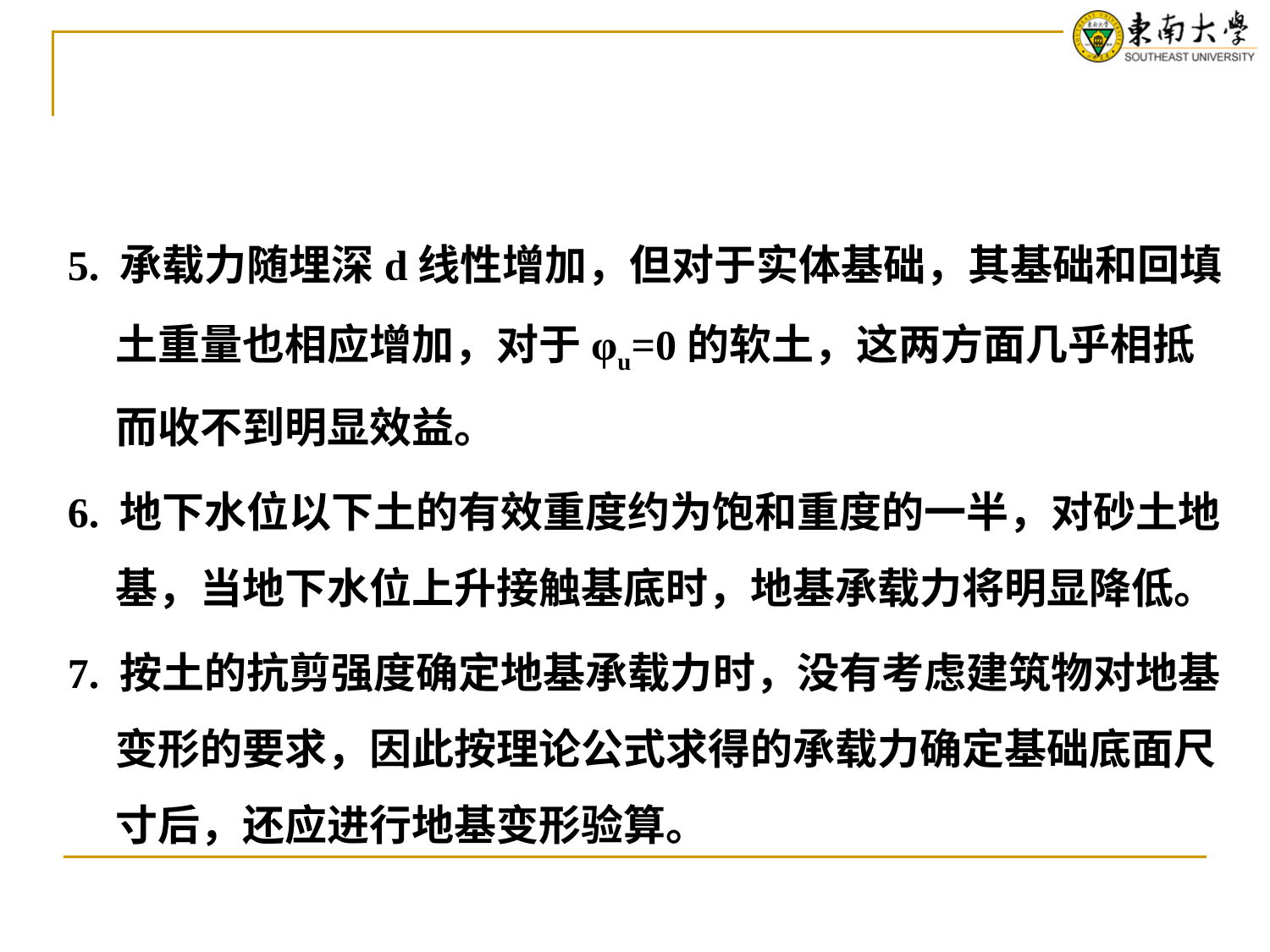

5. 承载力随埋深d线性增加，但对于实体基础，其基础和回填土重量也相应增加，对于φu=0的软土，这两方面几乎相抵而收不到明显效益。
6. 地下水位以下土的有效重度约为饱和重度的一半，对砂土地基，当地下水位上升接触基底时，地基承载力将明显降低。
7. 按土的抗剪强度确定地基承载力时，没有考虑建筑物对地基变形的要求，因此按理论公式求得的承载力确定基础底面尺寸后，还应进行地基变形验算。